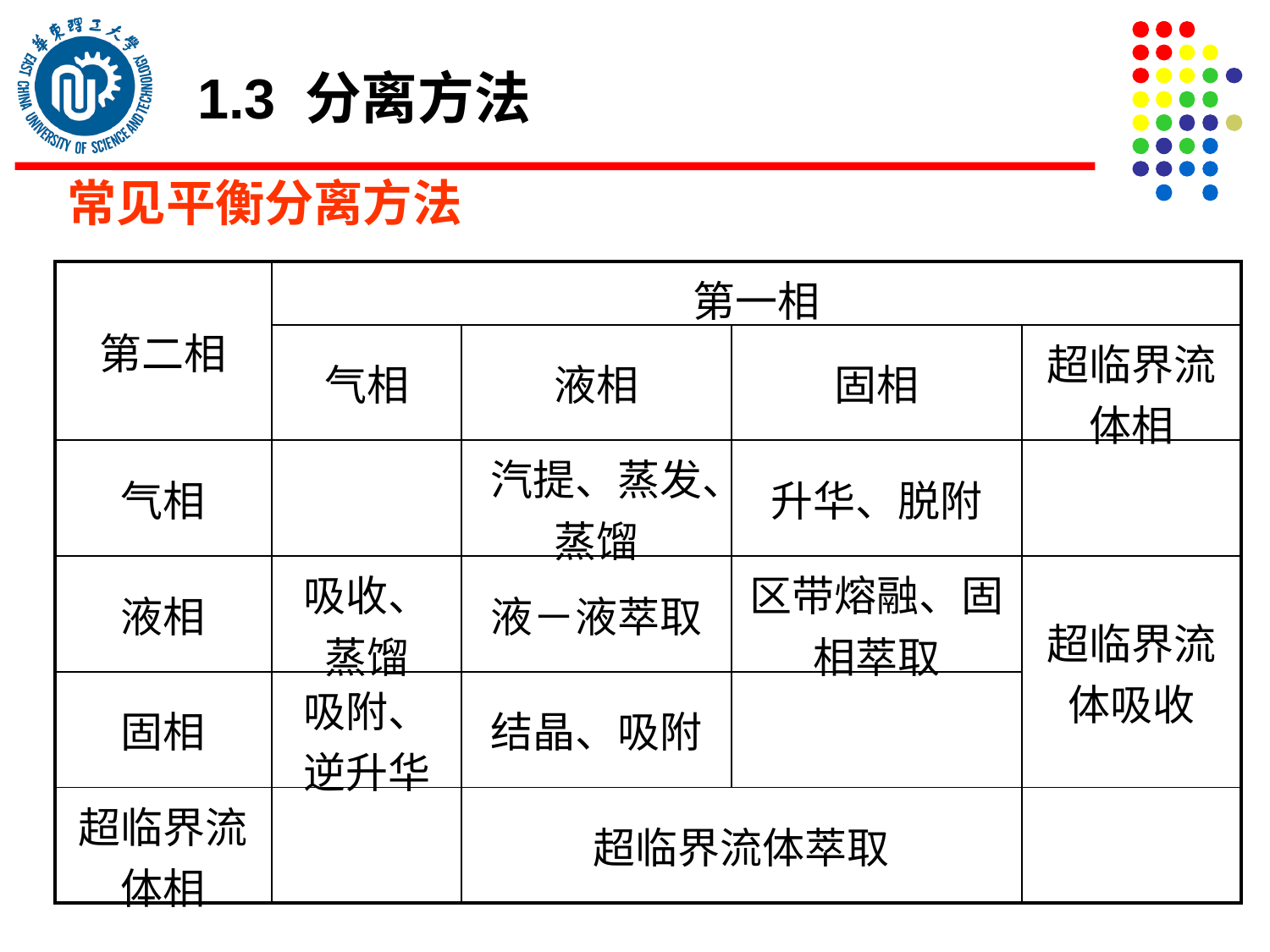

1.3 分离方法
常见平衡分离方法
| 第二相 | 第一相 |  |  |  |
| --- | --- | --- | --- | --- |
|  | 气相 | 液相 | 固相 | 超临界流体相 |
| 气相 |  | 汽提、蒸发、蒸馏 | 升华、脱附 |  |
| 液相 | 吸收、蒸馏 | 液－液萃取 | 区带熔融、固相萃取 | 超临界流体吸收 |
| 固相 | 吸附、逆升华 | 结晶、吸附 |  |  |
| 超临界流体相 |  | 超临界流体萃取 |  |  |
35